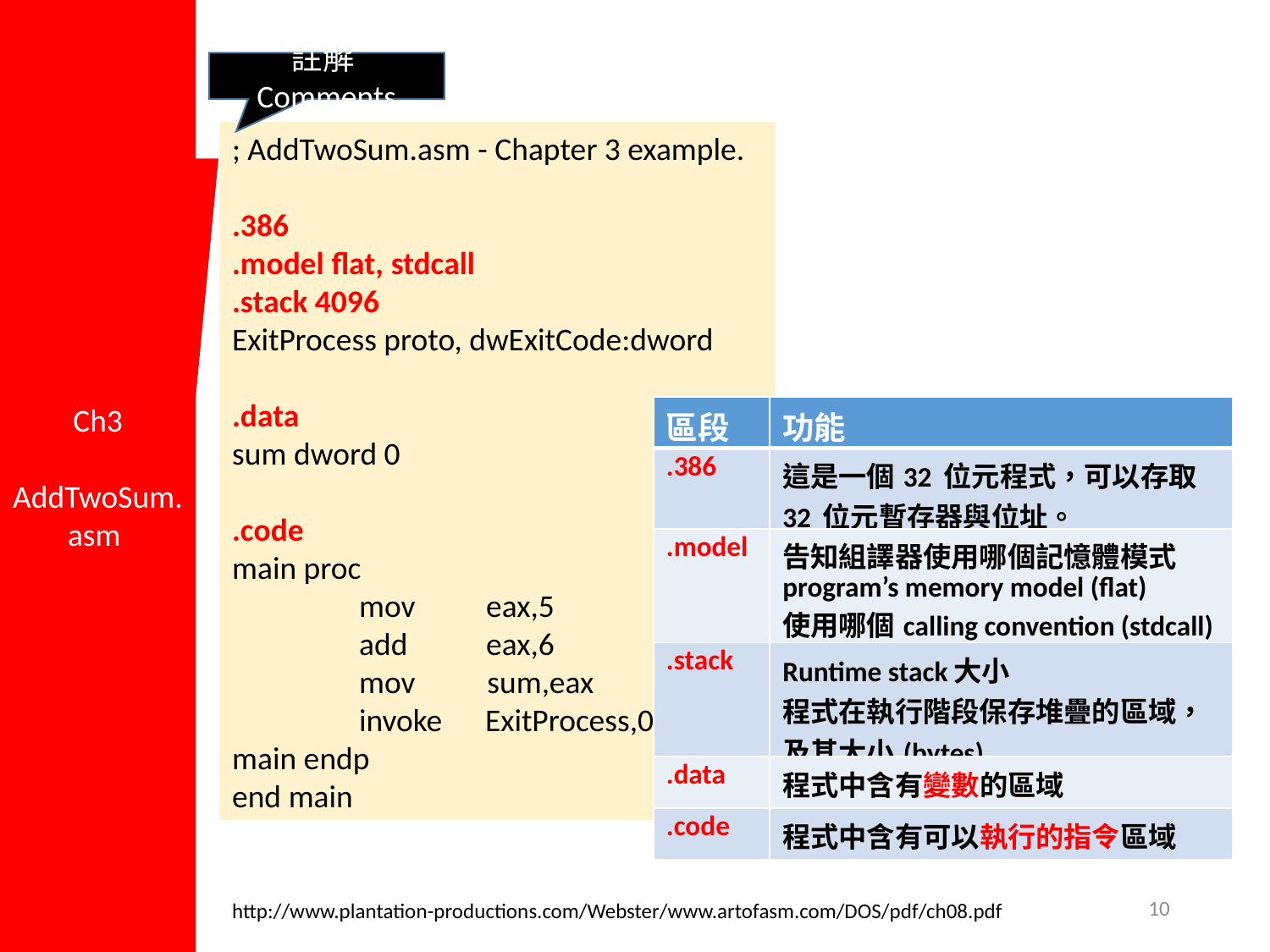

Ch3

AddTwoSum.asm
註解Comments
; AddTwoSum.asm - Chapter 3 example.

.386
.model flat, stdcall
.stack 4096
ExitProcess proto, dwExitCode:dword

.data
sum dword 0

.code
main proc
	mov	eax,5			add	eax,6
	mov          sum,eax
	invoke      ExitProcess,0
main endp
end main
| 區段 | 功能 |
| --- | --- |
| .386 | 這是一個32 位元程式，可以存取32 位元暫存器與位址。 |
| .model | 告知組譯器使用哪個記憶體模式 program’s memory model (flat) 使用哪個calling convention (stdcall) |
| .stack | Runtime stack大小 程式在執行階段保存堆疊的區域，及其大小(bytes) |
| .data | 程式中含有變數的區域 |
| .code | 程式中含有可以執行的指令區域 |
10
http://www.plantation-productions.com/Webster/www.artofasm.com/DOS/pdf/ch08.pdf